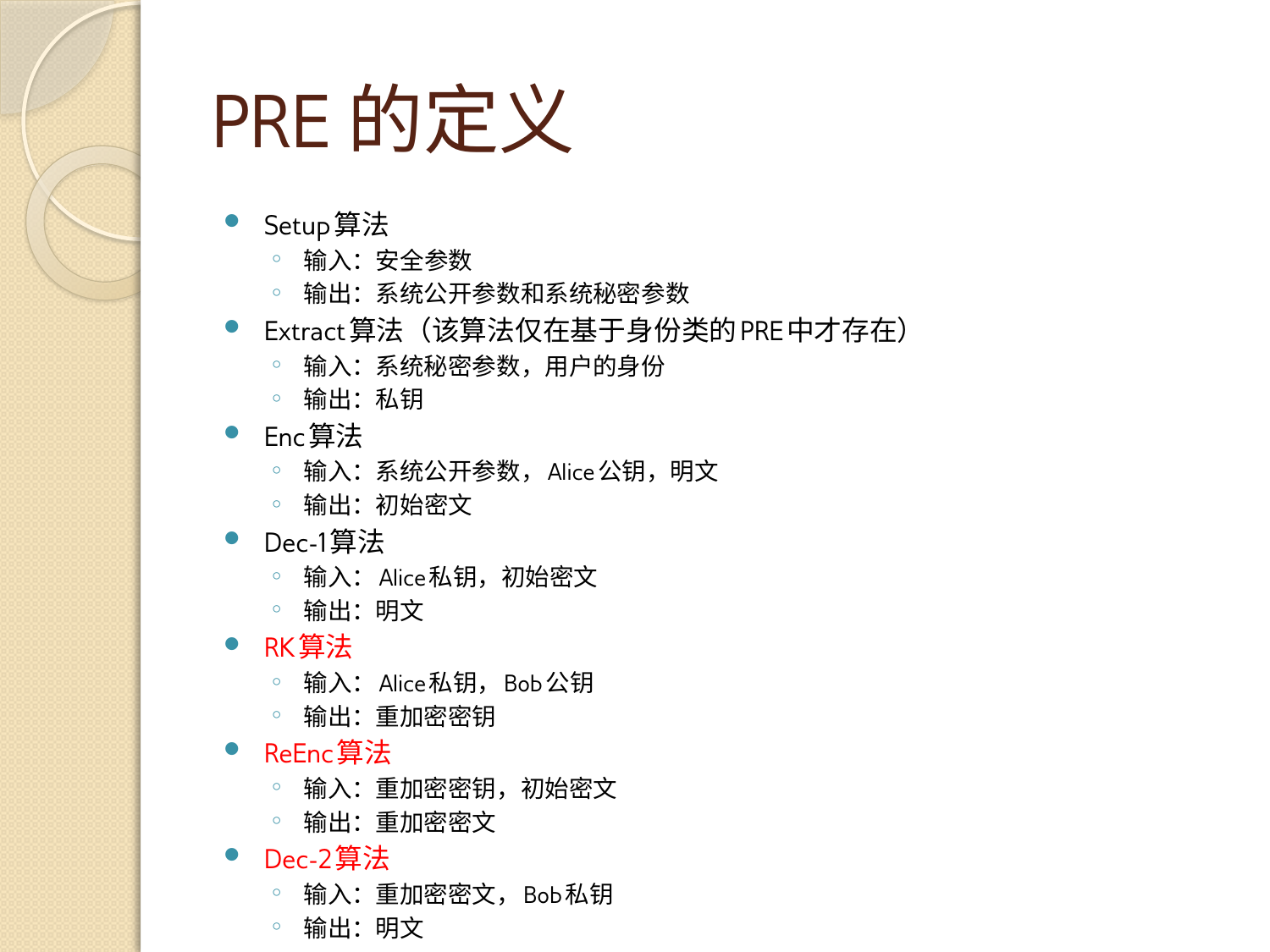

# PRE的定义
Setup算法
输入：安全参数
输出：系统公开参数和系统秘密参数
Extract算法（该算法仅在基于身份类的PRE中才存在）
输入：系统秘密参数，用户的身份
输出：私钥
Enc算法
输入：系统公开参数，Alice公钥，明文
输出：初始密文
Dec-1算法
输入：Alice私钥，初始密文
输出：明文
RK算法
输入：Alice私钥，Bob公钥
输出：重加密密钥
ReEnc算法
输入：重加密密钥，初始密文
输出：重加密密文
Dec-2算法
输入：重加密密文，Bob私钥
输出：明文